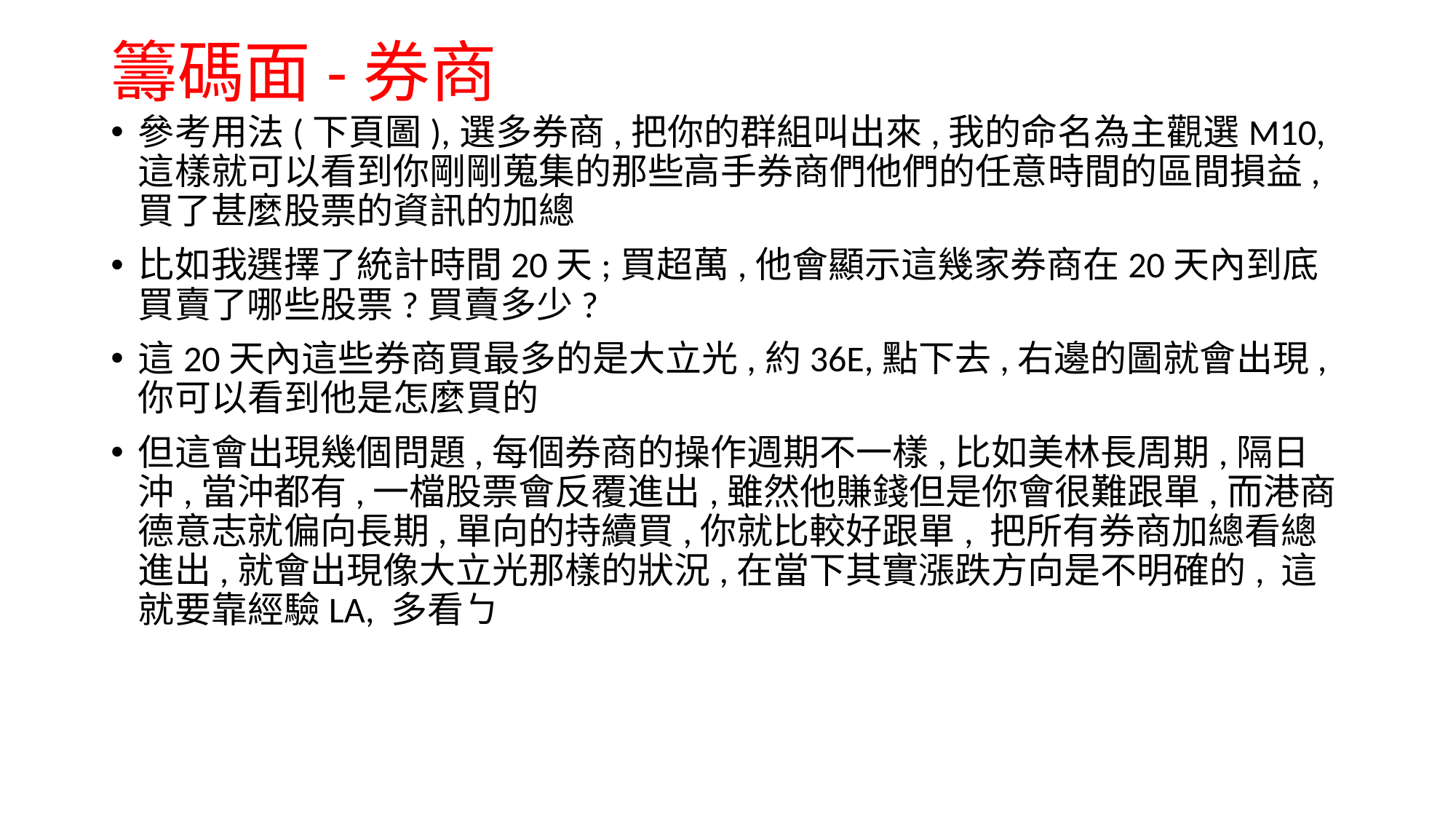

# 籌碼面-券商
參考用法(下頁圖),選多券商,把你的群組叫出來,我的命名為主觀選M10,這樣就可以看到你剛剛蒐集的那些高手券商們他們的任意時間的區間損益,買了甚麼股票的資訊的加總
比如我選擇了統計時間20天;買超萬,他會顯示這幾家券商在20天內到底買賣了哪些股票?買賣多少?
這20天內這些券商買最多的是大立光,約36E,點下去,右邊的圖就會出現,你可以看到他是怎麼買的
但這會出現幾個問題,每個券商的操作週期不一樣,比如美林長周期,隔日沖,當沖都有,一檔股票會反覆進出,雖然他賺錢但是你會很難跟單,而港商德意志就偏向長期,單向的持續買,你就比較好跟單, 把所有券商加總看總進出,就會出現像大立光那樣的狀況,在當下其實漲跌方向是不明確的, 這就要靠經驗LA, 多看ㄅ